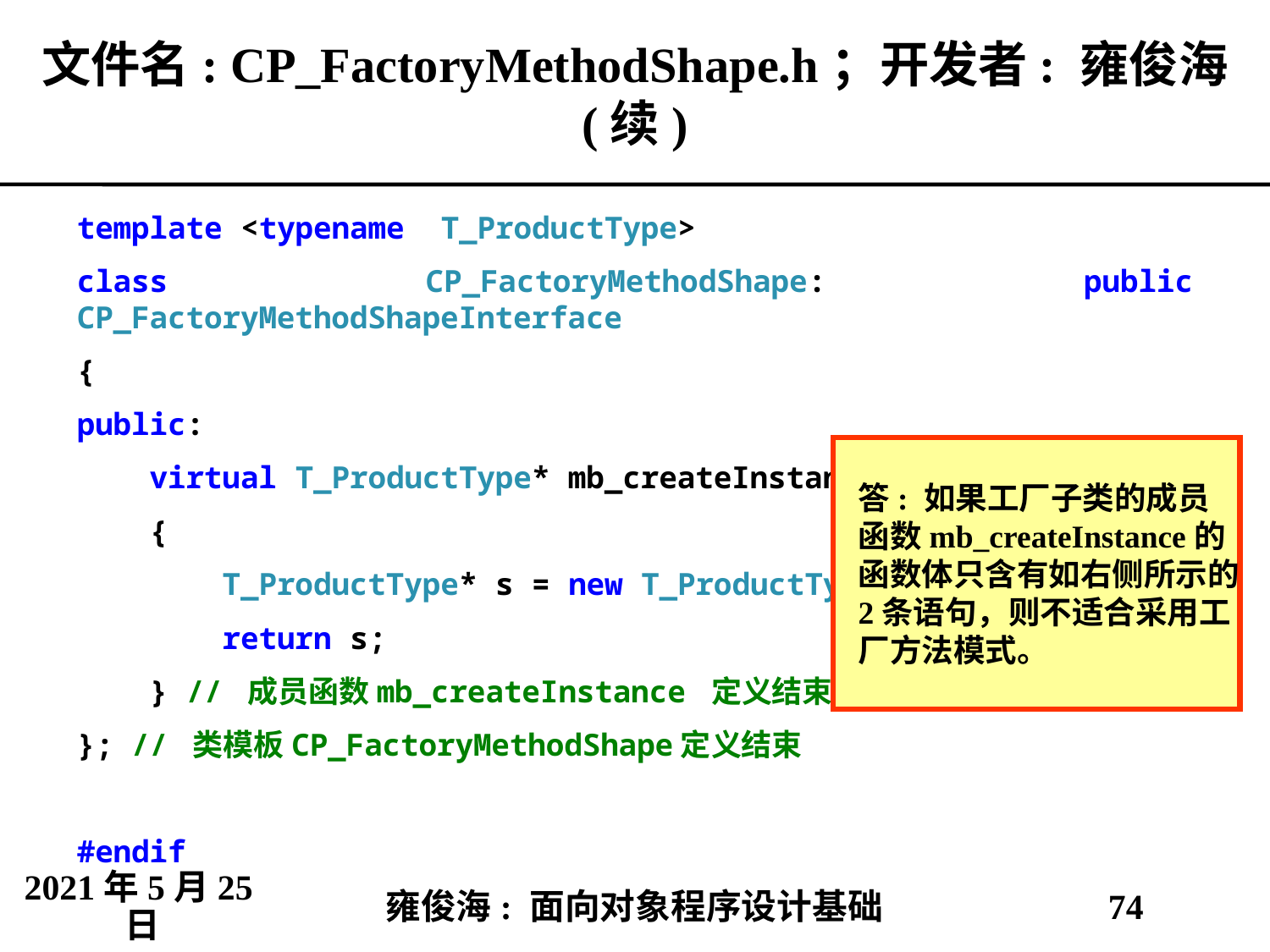

# 文件名: CP_FactoryMethodShape.h；开发者: 雍俊海 (续)

template <typename  T_ProductType>
class CP_FactoryMethodShape: public CP_FactoryMethodShapeInterface
{
public:
    virtual T_ProductType* mb_createInstance()
    {
        T_ProductType* s = new T_ProductType;
        return s;
    } // 成员函数mb_createInstance 定义结束
}; // 类模板CP_FactoryMethodShape定义结束

#endif
答: 如果工厂子类的成员函数mb_createInstance的函数体只含有如右侧所示的2条语句，则不适合采用工厂方法模式。
2021年5月25日
雍俊海: 面向对象程序设计基础
74